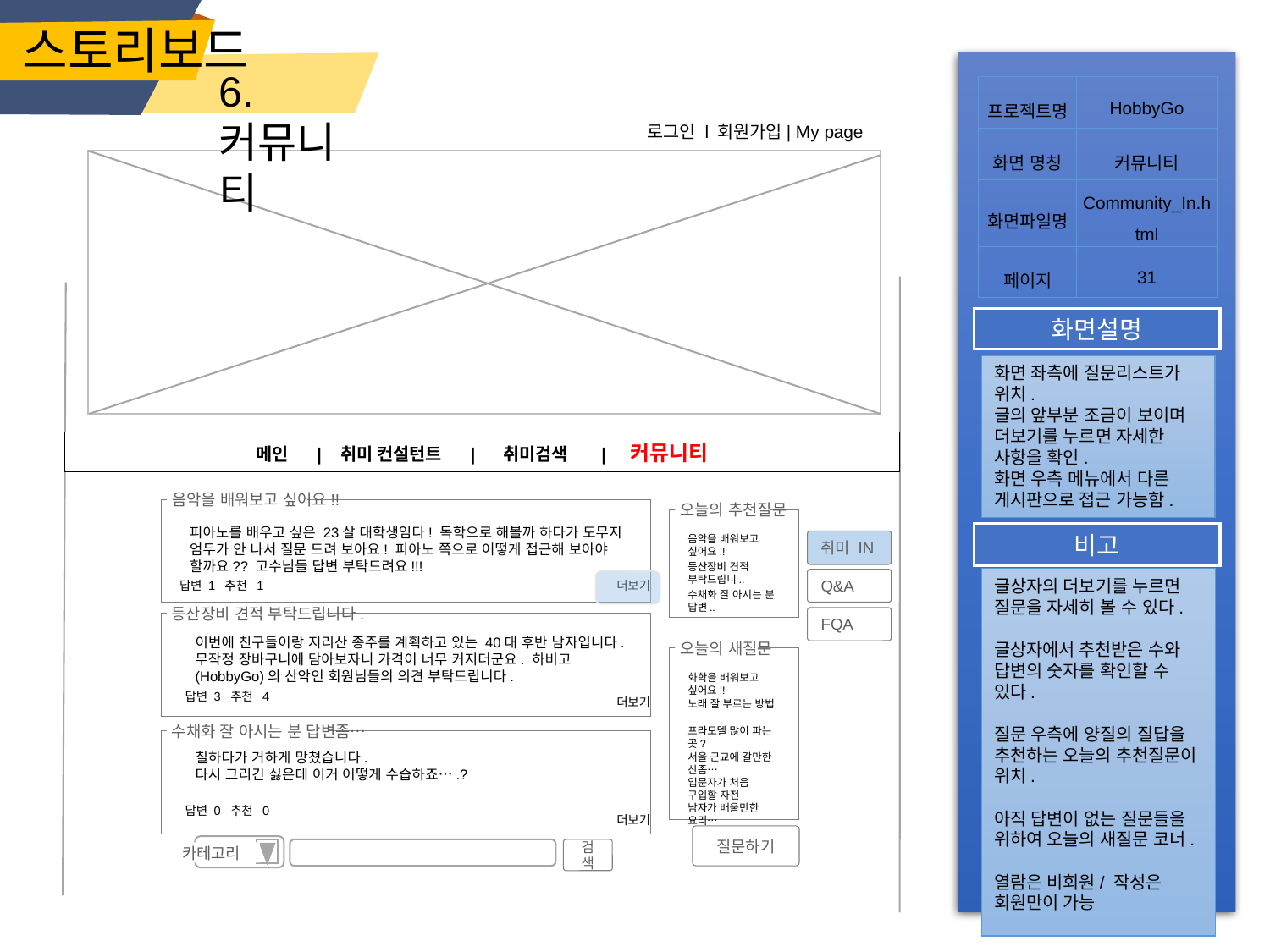

스토리보드

6.커뮤니티
| 프로젝트명 | HobbyGo |
| --- | --- |
| 화면 명칭 | 커뮤니티 |
| 화면파일명 | Community\_In.html |
| 페이지 | 31 |
 로그인 l 회원가입| My page

화면설명
화면 좌측에 질문리스트가 위치.
글의 앞부분 조금이 보이며 더보기를 누르면 자세한 사항을 확인.
화면 우측 메뉴에서 다른 게시판으로 접근 가능함.
메인     |   취미 컨설턴트     |     취미검색      |    커뮤니티
음악을 배워보고 싶어요!!

오늘의 추천질문

피아노를 배우고 싶은 23살 대학생임다! 독학으로 해볼까 하다가 도무지 엄두가 안 나서 질문 드려 보아요! 피아노 쪽으로 어떻게 접근해 보아야 할까요?? 고수님들 답변 부탁드려요!!!
비고
음악을 배워보고 싶어요!!
취미 IN
등산장비 견적 부탁드립니..
글상자의 더보기를 누르면 질문을 자세히 볼 수 있다.

글상자에서 추천받은 수와 답변의 숫자를 확인할 수 있다.

질문 우측에 양질의 질답을 추천하는 오늘의 추천질문이 위치.

아직 답변이 없는 질문들을 위하여 오늘의 새질문 코너.

열람은 비회원/ 작성은 회원만이 가능

Q&A

답변 1  추천  1
더보기
수채화 잘 아시는 분 답변..
등산장비 견적 부탁드립니다.

FQA
이번에 친구들이랑 지리산 종주를 계획하고 있는 40대 후반 남자입니다. 무작정 장바구니에 담아보자니 가격이 너무 커지더군요. 하비고(HobbyGo)의 산악인 회원님들의 의견 부탁드립니다.
오늘의 새질문

화학을 배워보고 싶어요!!
답변 3  추천  4
더보기
노래 잘 부르는 방법
프라모델 많이 파는 곳?
수채화 잘 아시는 분 답변좀…

칠하다가 거하게 망쳤습니다.
다시 그리긴 싫은데 이거 어떻게 수습하죠….?
서울 근교에 갈만한 산좀…
입문자가 처음 구입할 자전
남자가 배울만한 요리…
답변 0  추천  0
더보기

질문하기

검색
카테고리